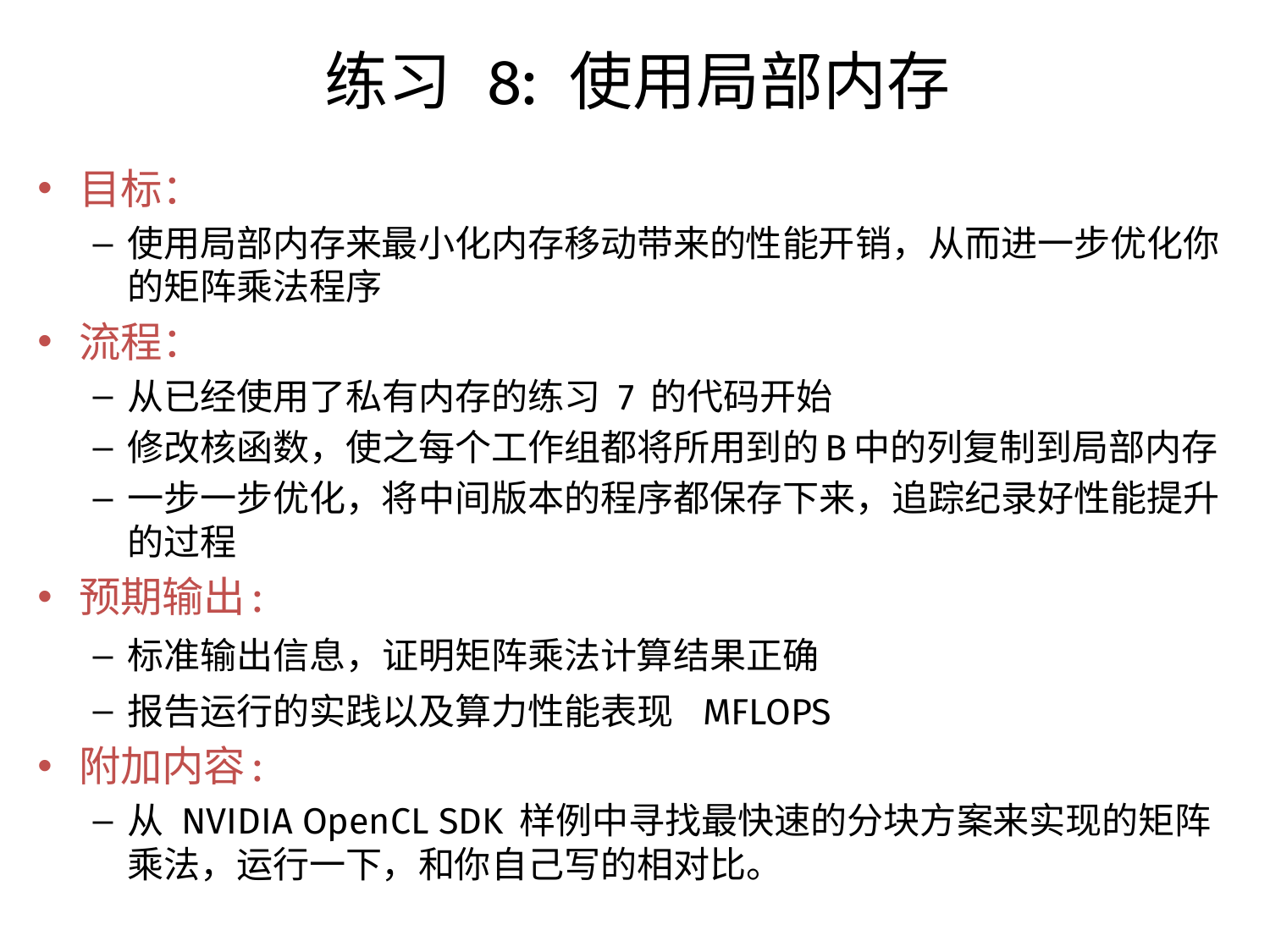

练习 8: 使用局部内存
目标：
使用局部内存来最小化内存移动带来的性能开销，从而进一步优化你的矩阵乘法程序
流程：
从已经使用了私有内存的练习 7 的代码开始
修改核函数，使之每个工作组都将所用到的B中的列复制到局部内存
一步一步优化，将中间版本的程序都保存下来，追踪纪录好性能提升的过程
预期输出:
标准输出信息，证明矩阵乘法计算结果正确
报告运行的实践以及算力性能表现  MFLOPS
附加内容:
从 NVIDIA OpenCL SDK 样例中寻找最快速的分块方案来实现的矩阵乘法，运行一下，和你自己写的相对比。